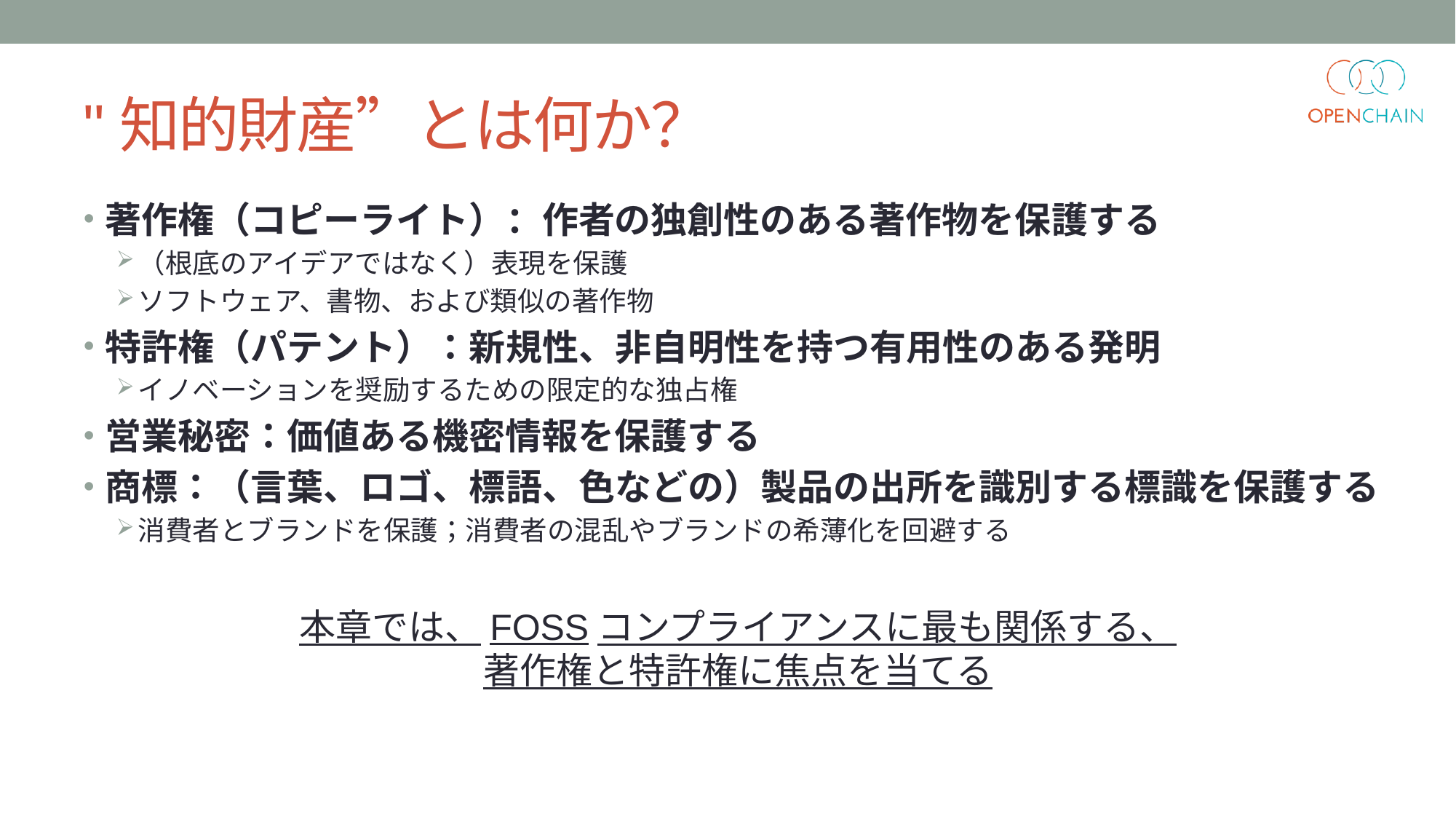

# "知的財産”とは何か？
著作権（コピーライト）：作者の独創性のある著作物を保護する
（根底のアイデアではなく）表現を保護
ソフトウェア、書物、および類似の著作物
特許権（パテント）：新規性、非自明性を持つ有用性のある発明
イノベーションを奨励するための限定的な独占権
営業秘密：価値ある機密情報を保護する
商標：（言葉、ロゴ、標語、色などの）製品の出所を識別する標識を保護する
消費者とブランドを保護；消費者の混乱やブランドの希薄化を回避する

本章では、FOSSコンプライアンスに最も関係する、
著作権と特許権に焦点を当てる